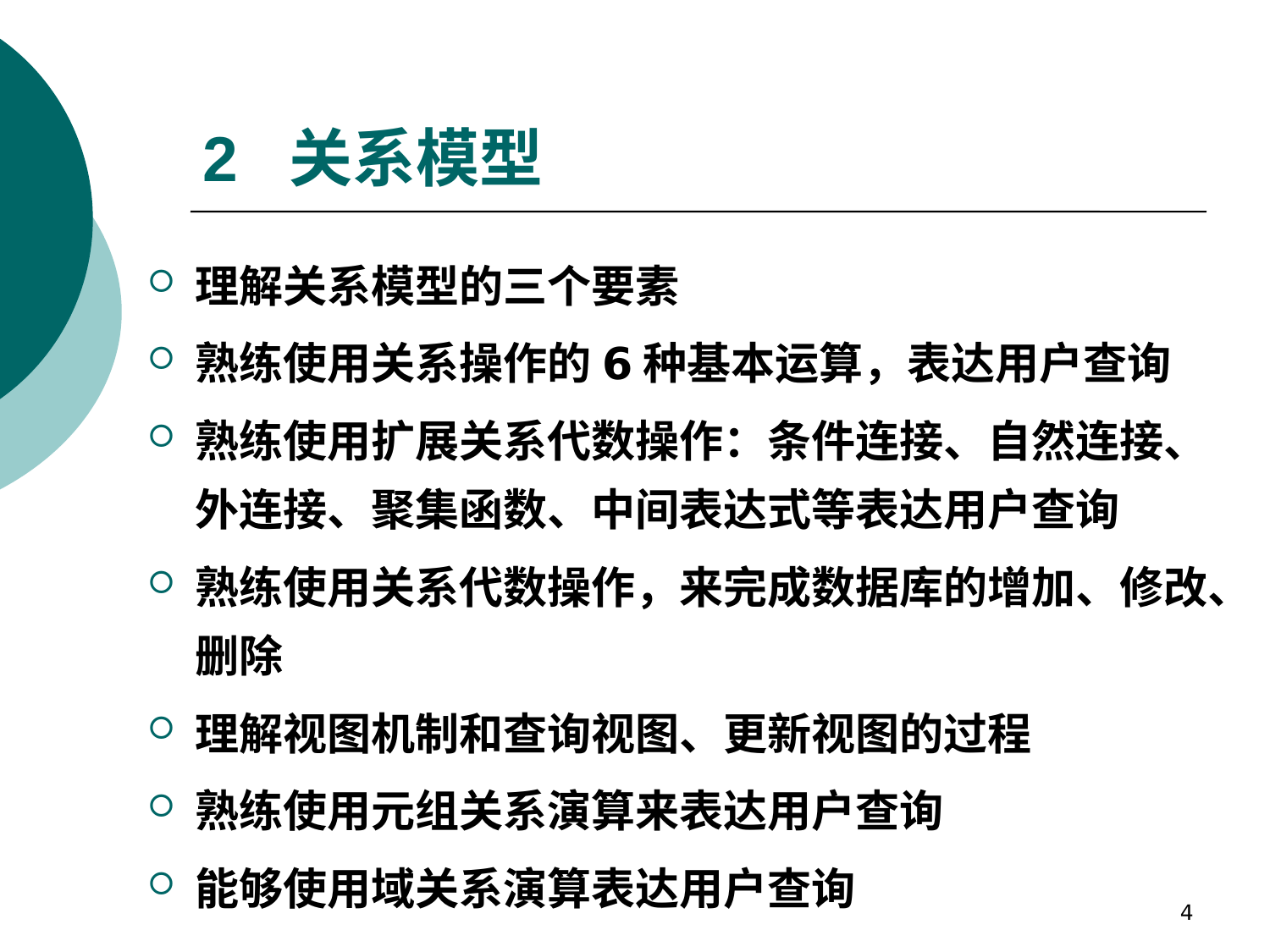

# 2  关系模型
理解关系模型的三个要素
熟练使用关系操作的6种基本运算，表达用户查询
熟练使用扩展关系代数操作：条件连接、自然连接、外连接、聚集函数、中间表达式等表达用户查询
熟练使用关系代数操作，来完成数据库的增加、修改、删除
理解视图机制和查询视图、更新视图的过程
熟练使用元组关系演算来表达用户查询
能够使用域关系演算表达用户查询
4